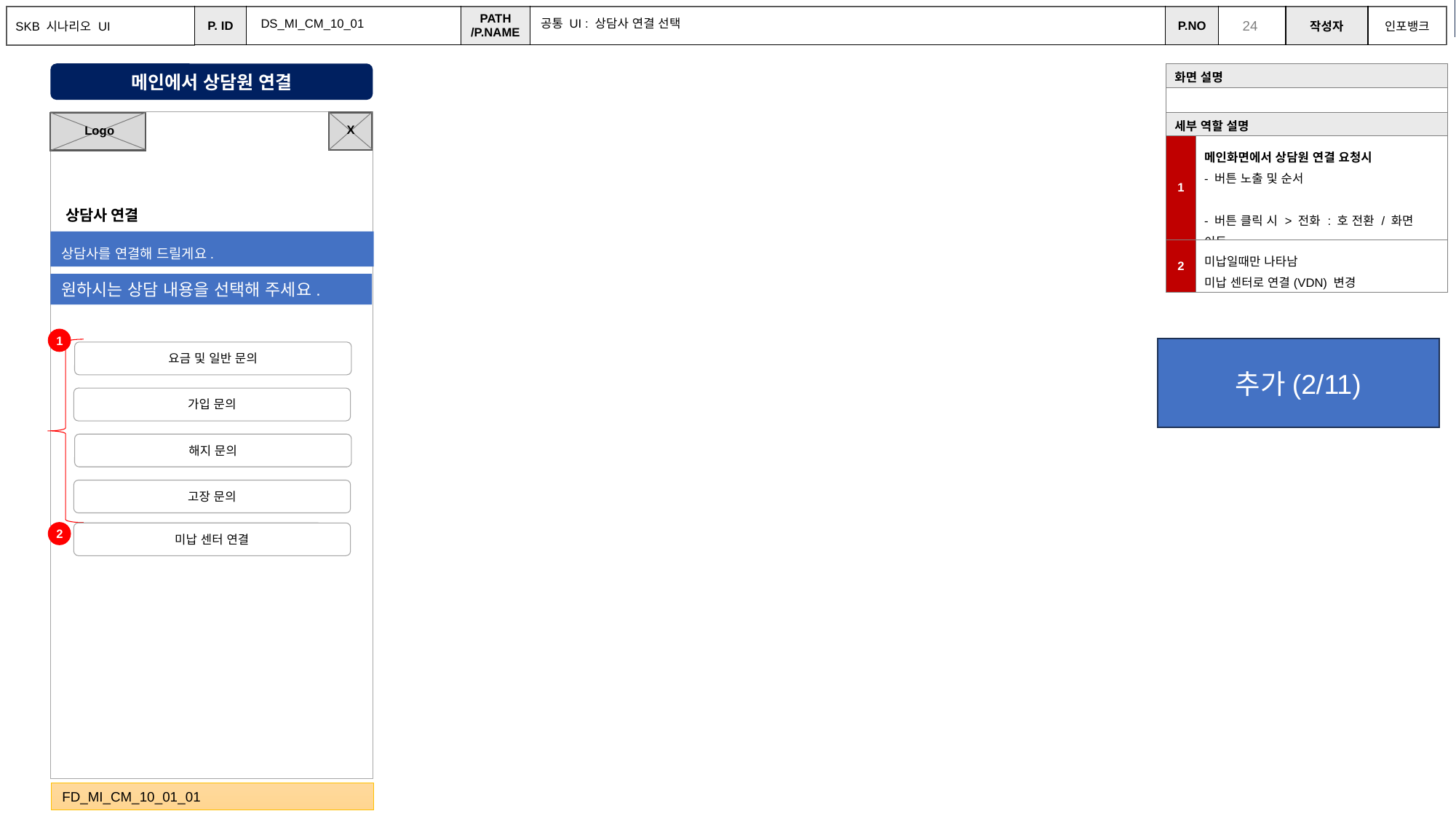

9/19 수정
DS_MI_CM_10_01
공통 UI : 상담사 연결 선택
메인에서 상담원 연결
| 화면 설명 |  |
| --- | --- |
|  |  |
| 세부 역할 설명 |  |
| 1 | 메인화면에서 상담원 연결 요청시 - 버튼 노출 및 순서 - 버튼 클릭 시 > 전화 : 호 전환 / 화면 이동 - 화면 DS\_MI\_CM\_14\_01 이동 |
| 2 | 미납일때만 나타남 미납 센터로 연결(VDN) 변경 |

X

Logo
상담사 연결
상담사를 연결해 드릴게요.
원하시는 상담 내용을 선택해 주세요.

1
추가(2/11)

요금 및 일반 문의

가입 문의

해지 문의

고장 문의
2

미납 센터 연결
FD_MI_CM_10_01_01